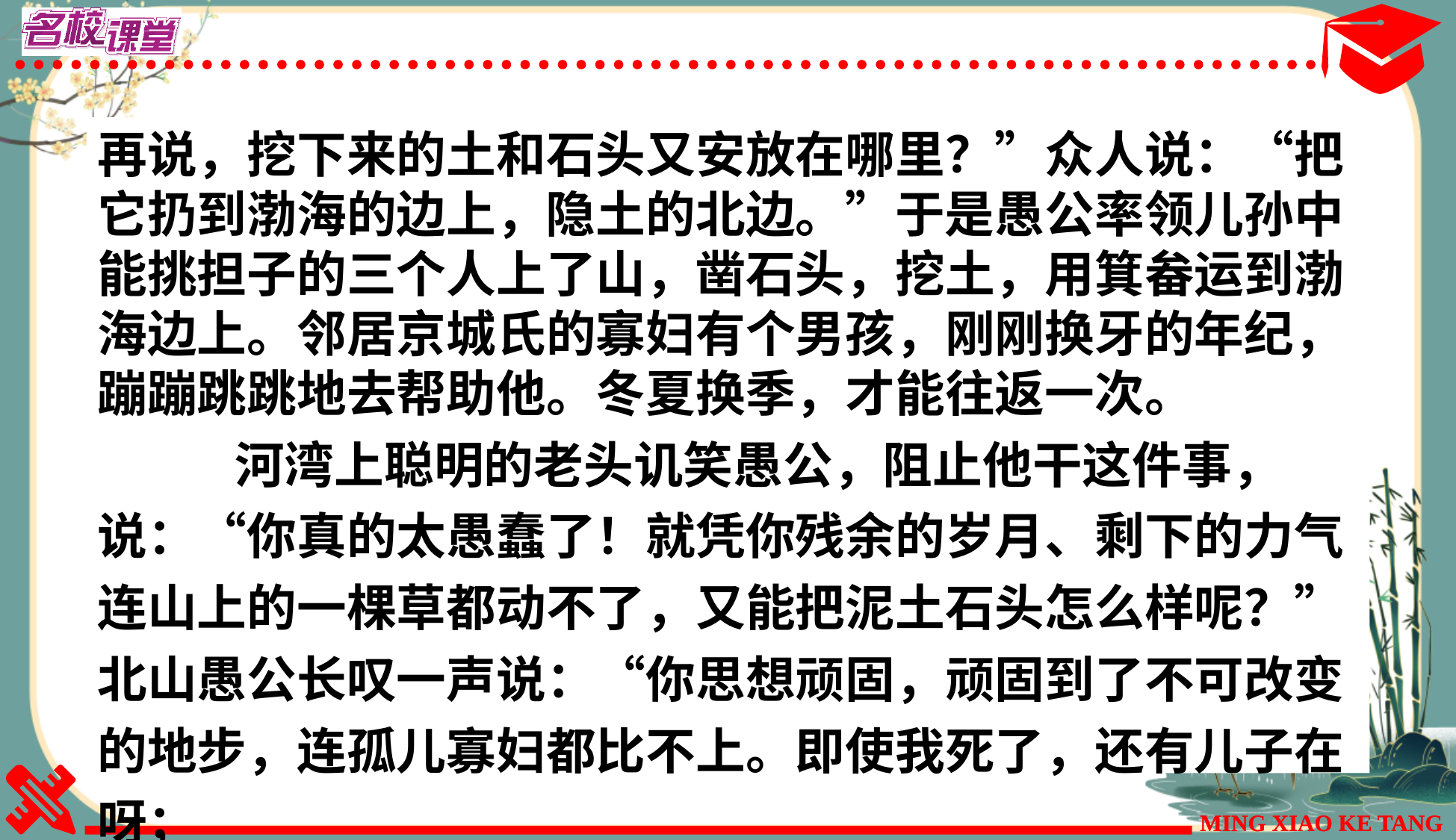

再说，挖下来的土和石头又安放在哪里？”众人说：“把它扔到渤海的边上，隐土的北边。”于是愚公率领儿孙中能挑担子的三个人上了山，凿石头，挖土，用箕畚运到渤海边上。邻居京城氏的寡妇有个男孩，刚刚换牙的年纪，蹦蹦跳跳地去帮助他。冬夏换季，才能往返一次。
           河湾上聪明的老头讥笑愚公，阻止他干这件事，说：“你真的太愚蠢了！就凭你残余的岁月、剩下的力气连山上的一棵草都动不了，又能把泥土石头怎么样呢？”北山愚公长叹一声说：“你思想顽固，顽固到了不可改变的地步，连孤儿寡妇都比不上。即使我死了，还有儿子在呀；